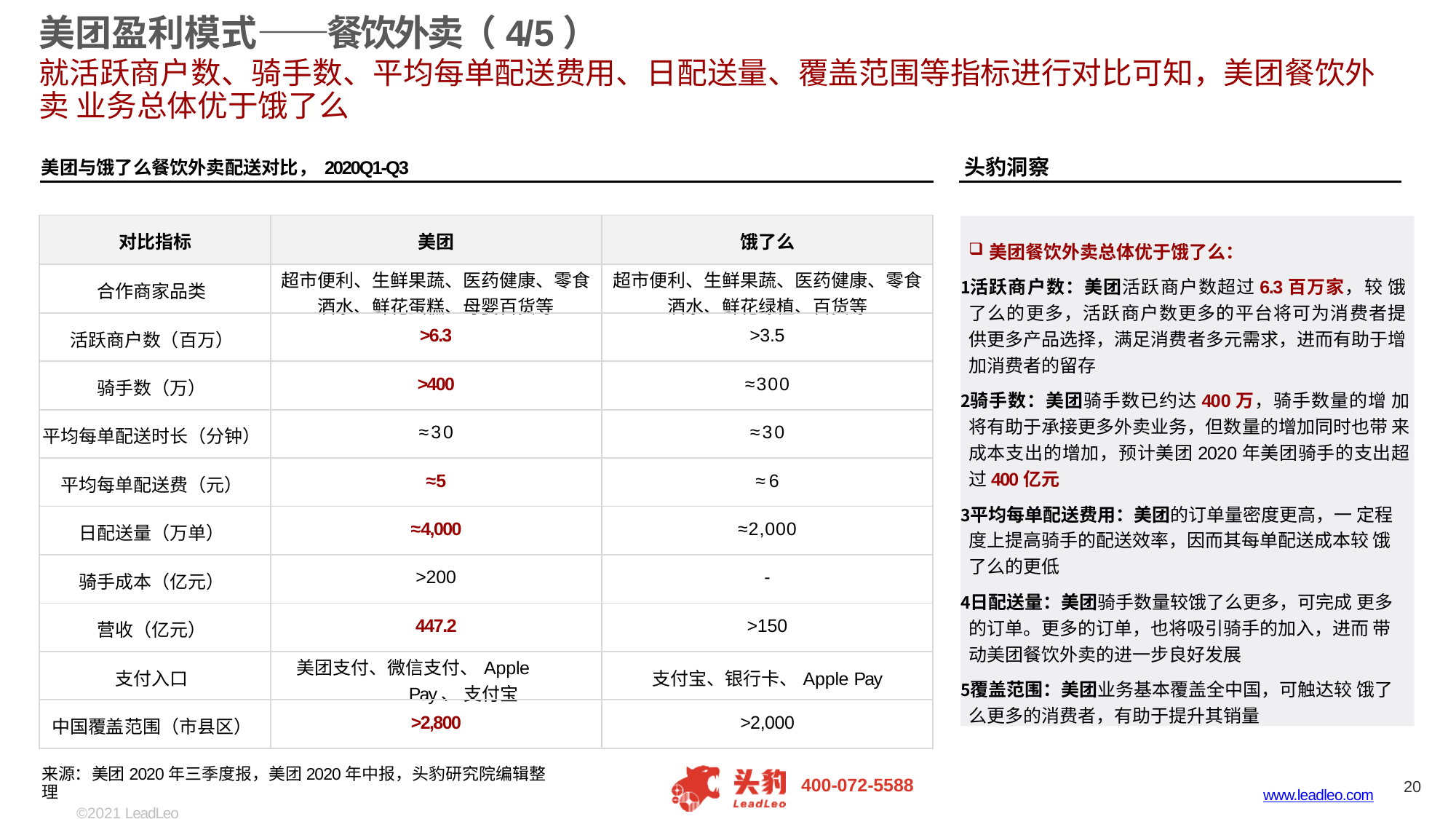

# 美团盈利模式——餐饮外卖（4/5）
就活跃商户数、骑手数、平均每单配送费用、日配送量、覆盖范围等指标进行对比可知，美团餐饮外卖 业务总体优于饿了么

美团与饿了么餐饮外卖配送对比，2020Q1-Q3	头豹洞察

| 对比指标 | 美团 | 饿了么 |
| --- | --- | --- |
| 合作商家品类 | 超市便利、生鲜果蔬、医药健康、零食 酒水、鲜花蛋糕、母婴百货等 | 超市便利、生鲜果蔬、医药健康、零食 酒水、鲜花绿植、百货等 |
| 活跃商户数（百万） | >6.3 | >3.5 |
| 骑手数（万） | >400 | ≈300 |
| 平均每单配送时长（分钟） | ≈30 | ≈30 |
| 平均每单配送费（元） | ≈5 | ≈6 |
| 日配送量（万单） | ≈4,000 | ≈2,000 |
| 骑手成本（亿元） | >200 | - |
| 营收（亿元） | 447.2 | >150 |
| 支付入口 | 美团支付、微信支付、Apple Pay、 支付宝 | 支付宝、银行卡、Apple Pay |
| 中国覆盖范围（市县区） | >2,800 | >2,000 |

美团餐饮外卖总体优于饿了么：
活跃商户数：美团活跃商户数超过6.3百万家，较 饿了么的更多，活跃商户数更多的平台将可为消费者提 供更多产品选择，满足消费者多元需求，进而有助于增 加消费者的留存
骑手数：美团骑手数已约达400万，骑手数量的增 加将有助于承接更多外卖业务，但数量的增加同时也带 来成本支出的增加，预计美团2020年美团骑手的支出超 过400亿元
平均每单配送费用：美团的订单量密度更高，一 定程度上提高骑手的配送效率，因而其每单配送成本较 饿了么的更低
日配送量：美团骑手数量较饿了么更多，可完成 更多的订单。更多的订单，也将吸引骑手的加入，进而 带动美团餐饮外卖的进一步良好发展
覆盖范围：美团业务基本覆盖全中国，可触达较 饿了么更多的消费者，有助于提升其销量
来源：美团2020年三季度报，美团2020年中报，头豹研究院编辑整理
©2021 LeadLeo
20
400-072-5588
www.leadleo.com